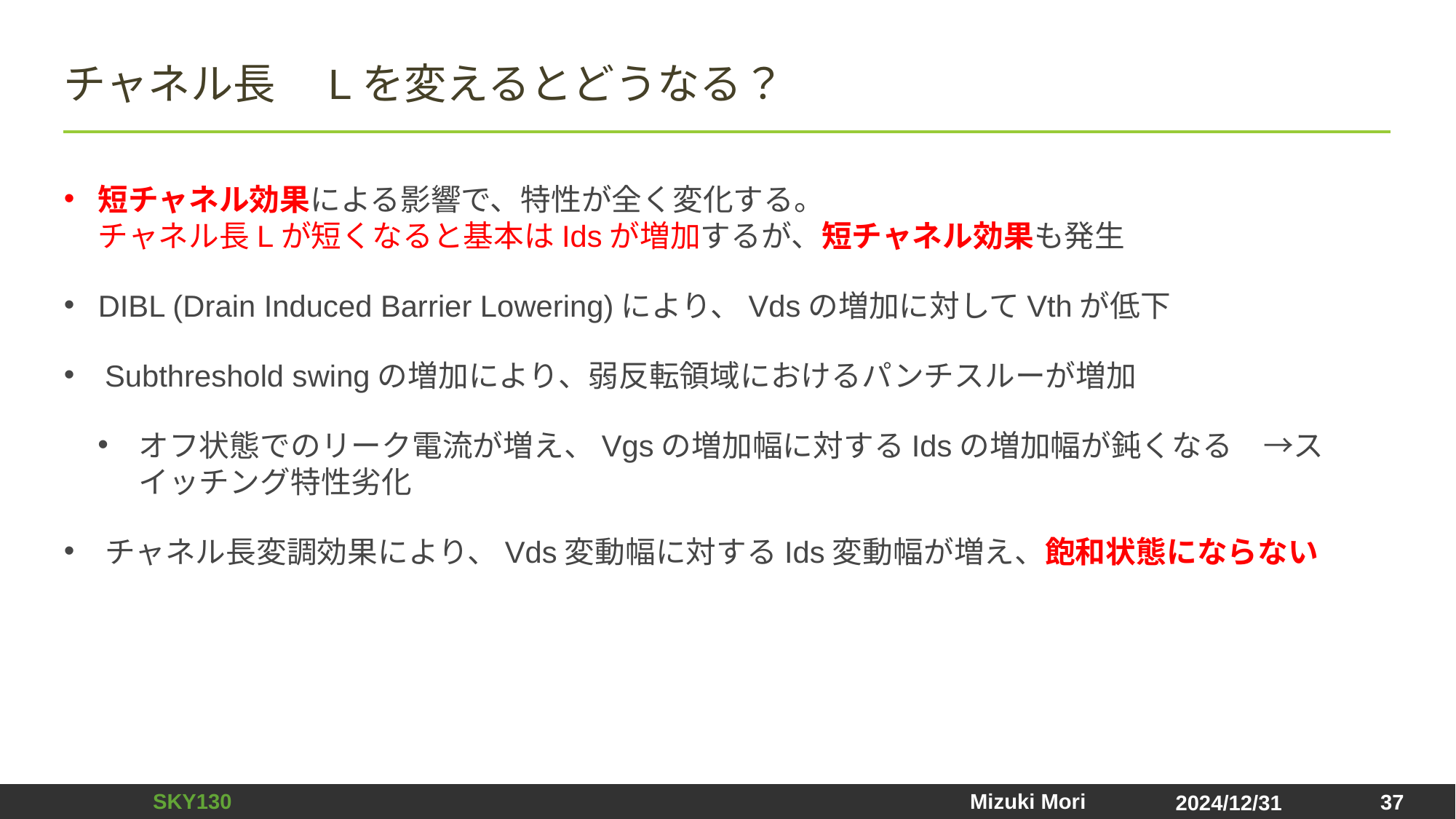

# チャネル長　Lを変えるとどうなる？
短チャネル効果による影響で、特性が全く変化する。
チャネル長Lが短くなると基本はIdsが増加するが、短チャネル効果も発生
DIBL (Drain Induced Barrier Lowering)により、Vdsの増加に対してVthが低下
Subthreshold swingの増加により、弱反転領域におけるパンチスルーが増加
オフ状態でのリーク電流が増え、Vgsの増加幅に対するIdsの増加幅が鈍くなる　→スイッチング特性劣化
チャネル長変調効果により、Vds変動幅に対するIds変動幅が増え、飽和状態にならない
37
2024/12/31